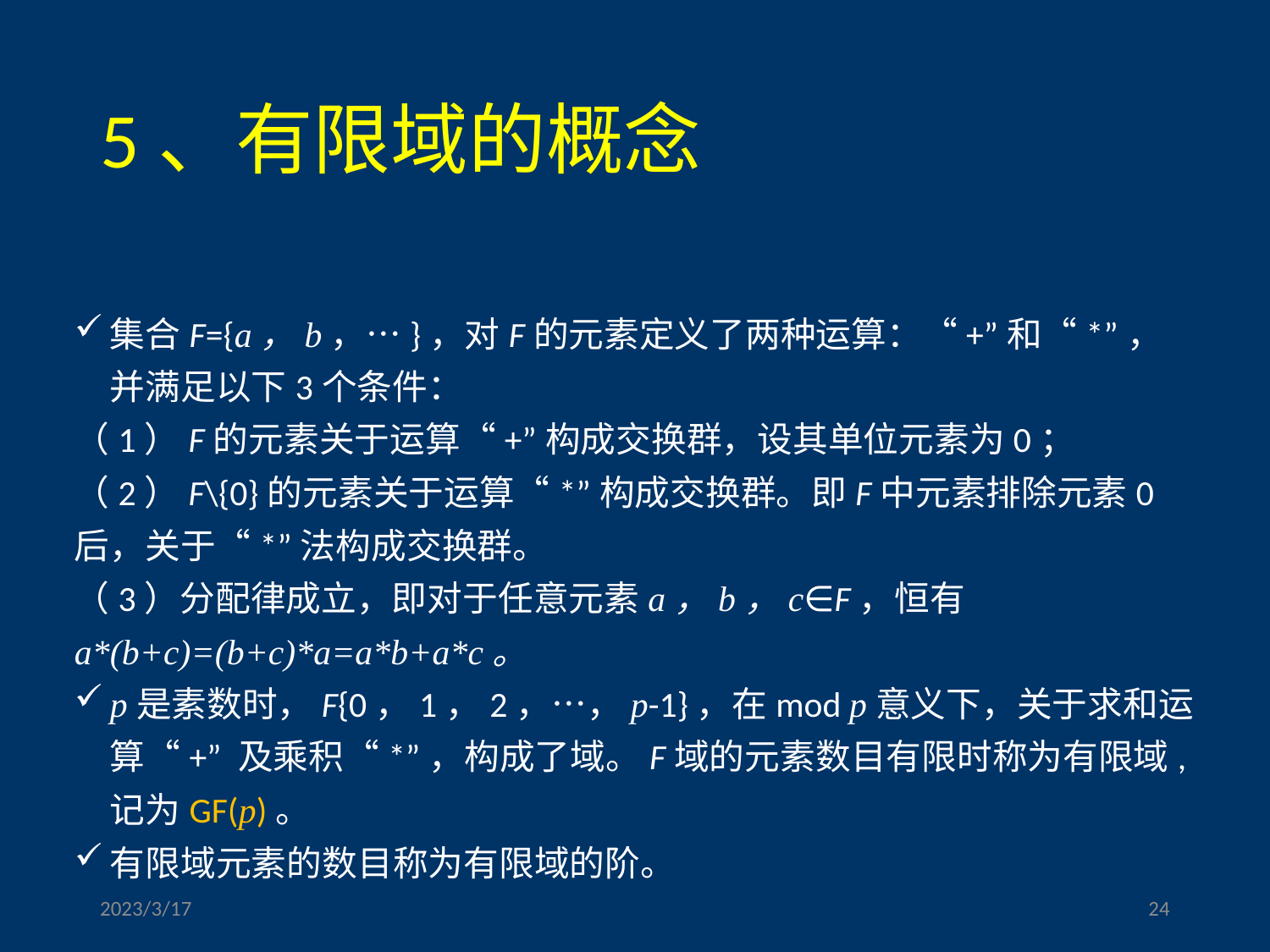

# 5、有限域的概念
集合F={a，b，…}，对F的元素定义了两种运算：“+”和“*”，并满足以下3个条件：
（1）F的元素关于运算“+”构成交换群，设其单位元素为0；
（2）F\{0}的元素关于运算“*”构成交换群。即F中元素排除元素0后，关于“*”法构成交换群。
（3）分配律成立，即对于任意元素a，b，c∈F，恒有a*(b+c)=(b+c)*a=a*b+a*c。
p是素数时，F{0，1，2，…，p-1}，在mod p意义下，关于求和运算“+” 及乘积“*”，构成了域。F域的元素数目有限时称为有限域, 记为GF(p)。
有限域元素的数目称为有限域的阶。
2023/3/17
24